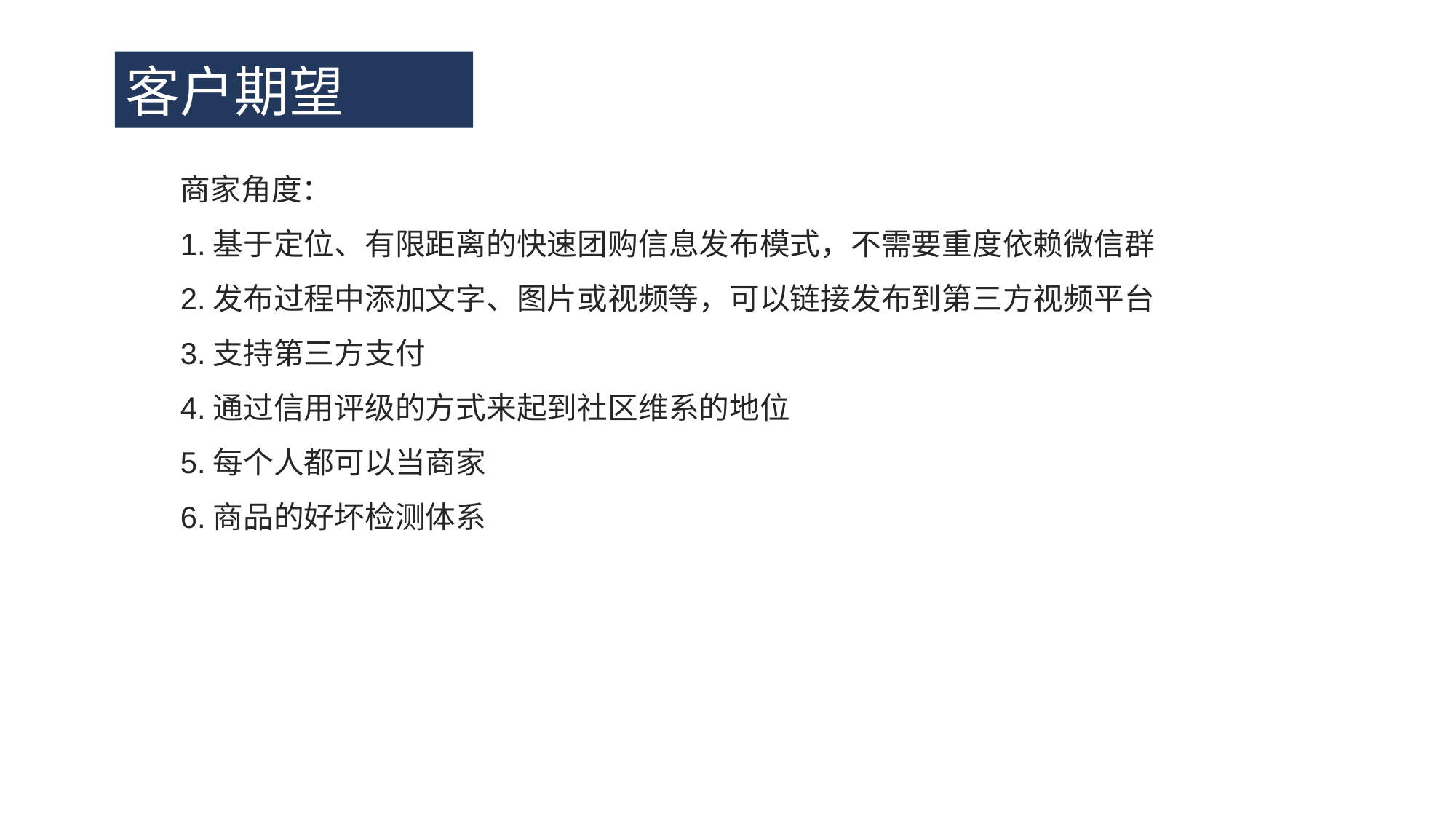

客户期望
商家角度：
1.基于定位、有限距离的快速团购信息发布模式，不需要重度依赖微信群
2.发布过程中添加文字、图片或视频等，可以链接发布到第三方视频平台
3.支持第三方支付
4.通过信用评级的方式来起到社区维系的地位
5.每个人都可以当商家
6.商品的好坏检测体系